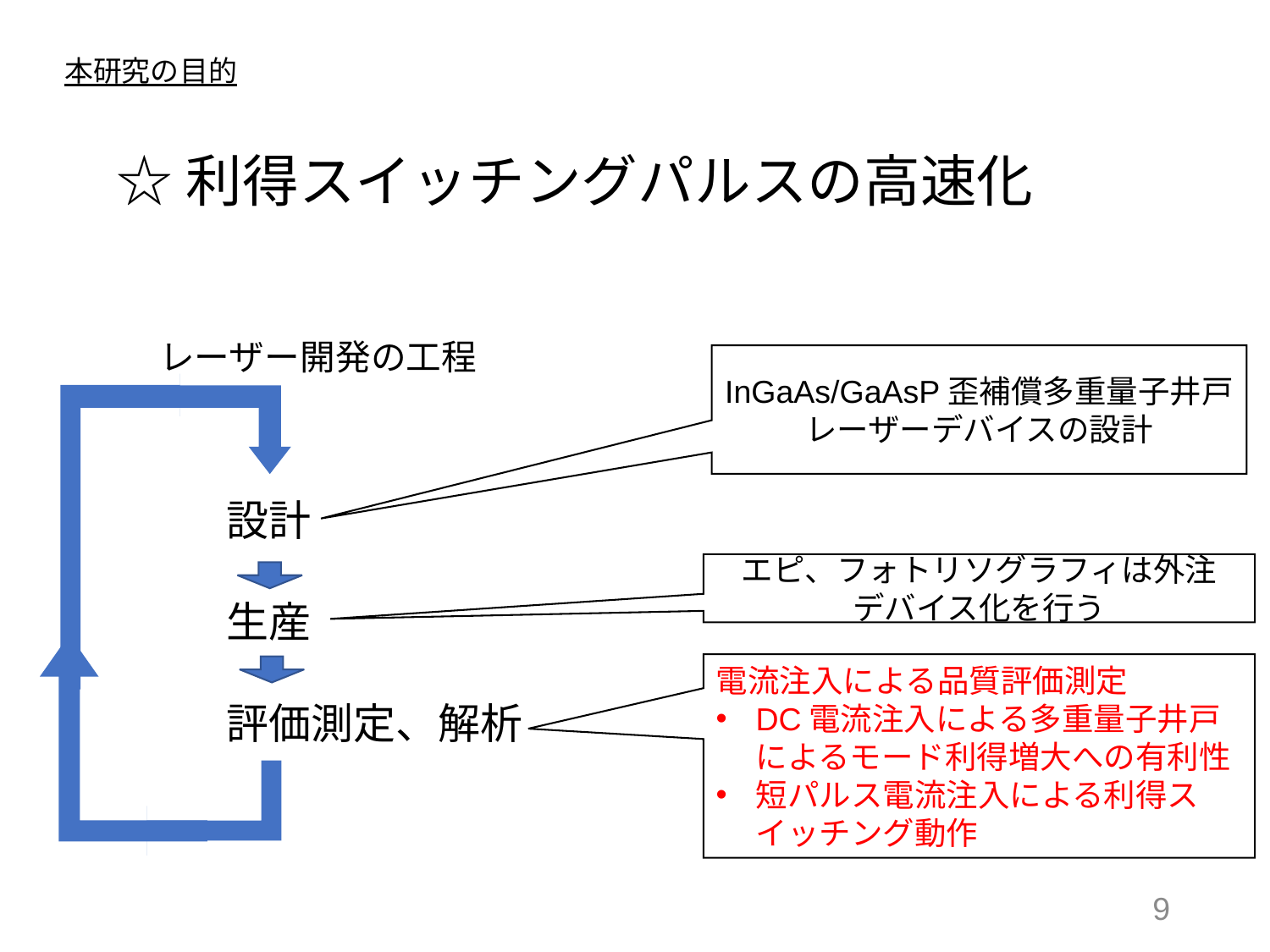

# 本研究の目的
☆利得スイッチングパルスの高速化
フィードバック
レーザー開発の工程
InGaAs/GaAsP歪補償多重量子井戸レーザーデバイスの設計

設計

生産

評価測定、解析
エピ、フォトリソグラフィは外注
デバイス化を行う

電流注入による品質評価測定
DC電流注入による多重量子井戸によるモード利得増大への有利性
短パルス電流注入による利得スイッチング動作

9